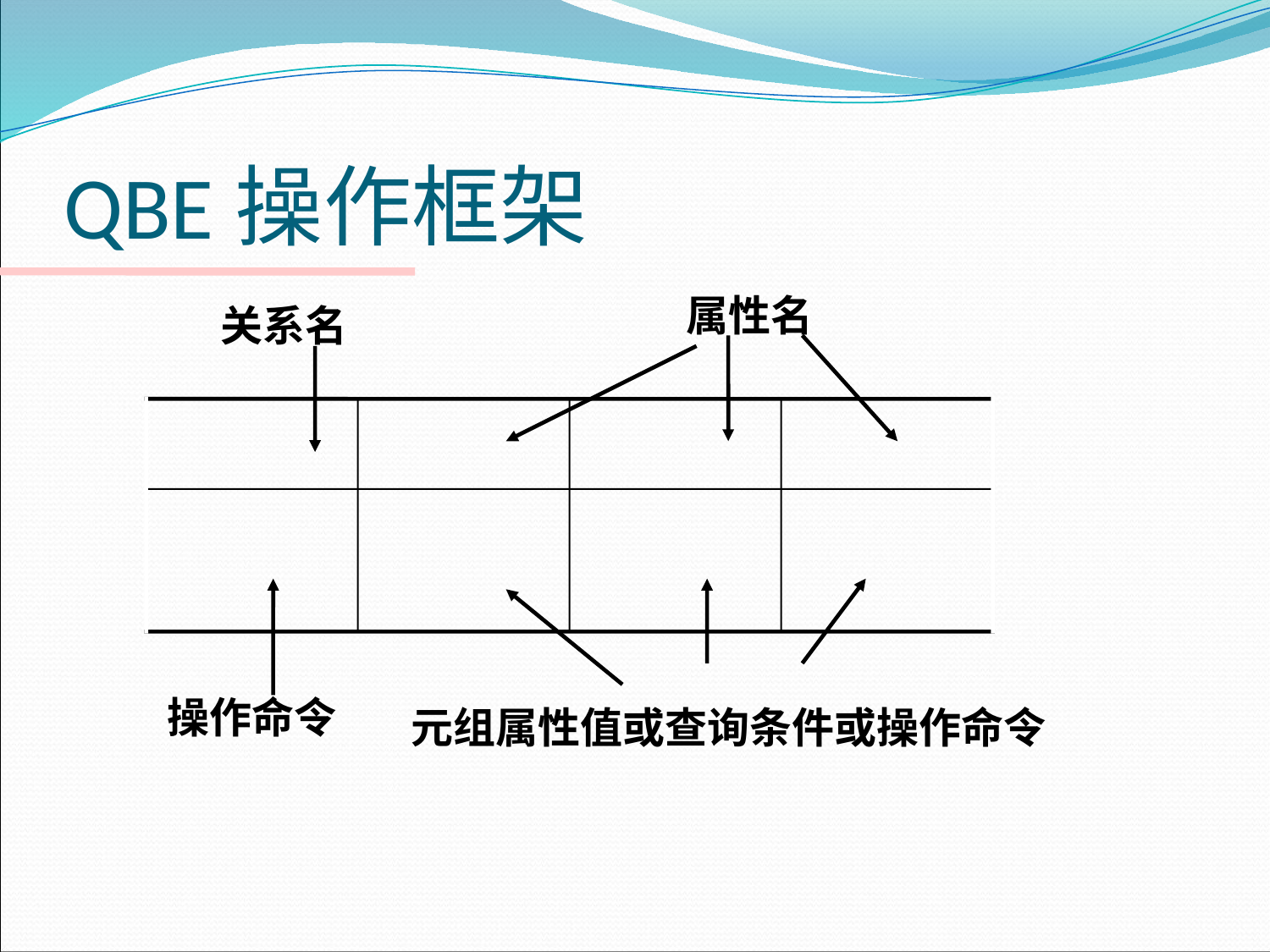

# QBE操作框架
属性名
关系名

操作命令
元组属性值或查询条件或操作命令

226